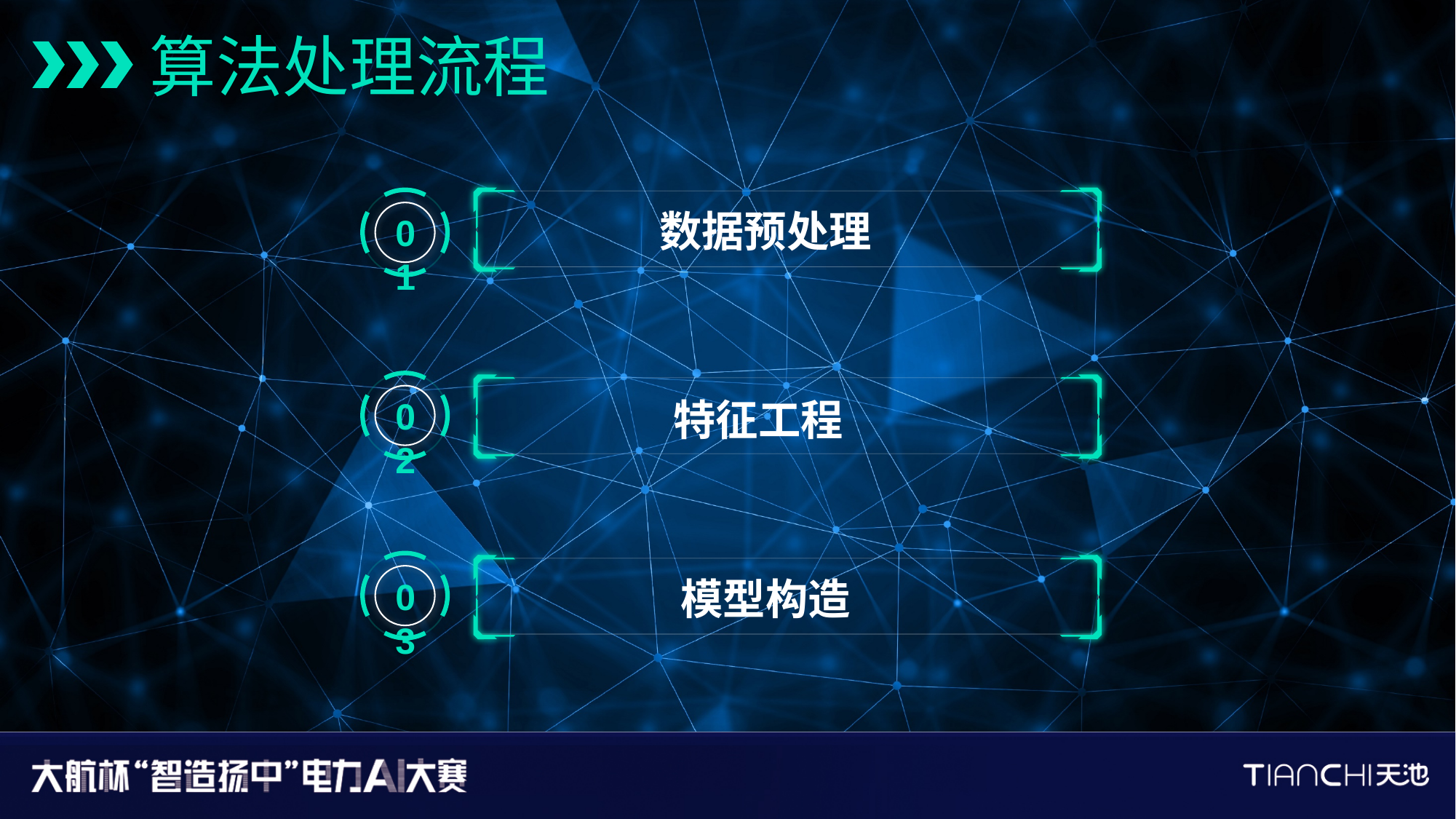

算法处理流程

数据预处理
01

特征工程
02

模型构造
03